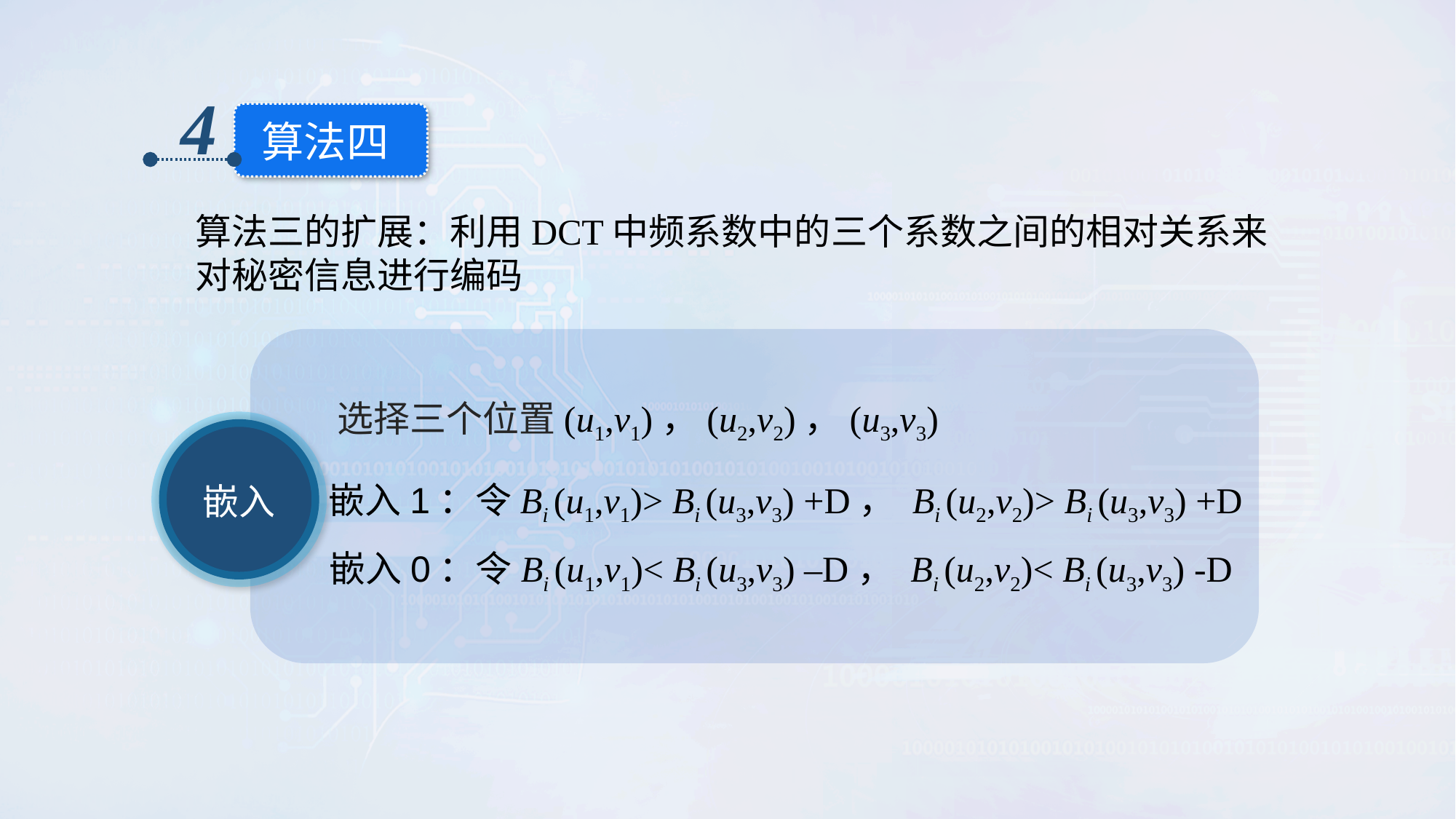

4

算法四
算法三的扩展：利用DCT中频系数中的三个系数之间的相对关系来对秘密信息进行编码

选择三个位置(u1,v1)，(u2,v2)，(u3,v3)
嵌入1：令Bi (u1,v1)> Bi (u3,v3) +D， Bi (u2,v2)> Bi (u3,v3) +D
嵌入0：令Bi (u1,v1)< Bi (u3,v3) –D， Bi (u2,v2)< Bi (u3,v3) -D

嵌入